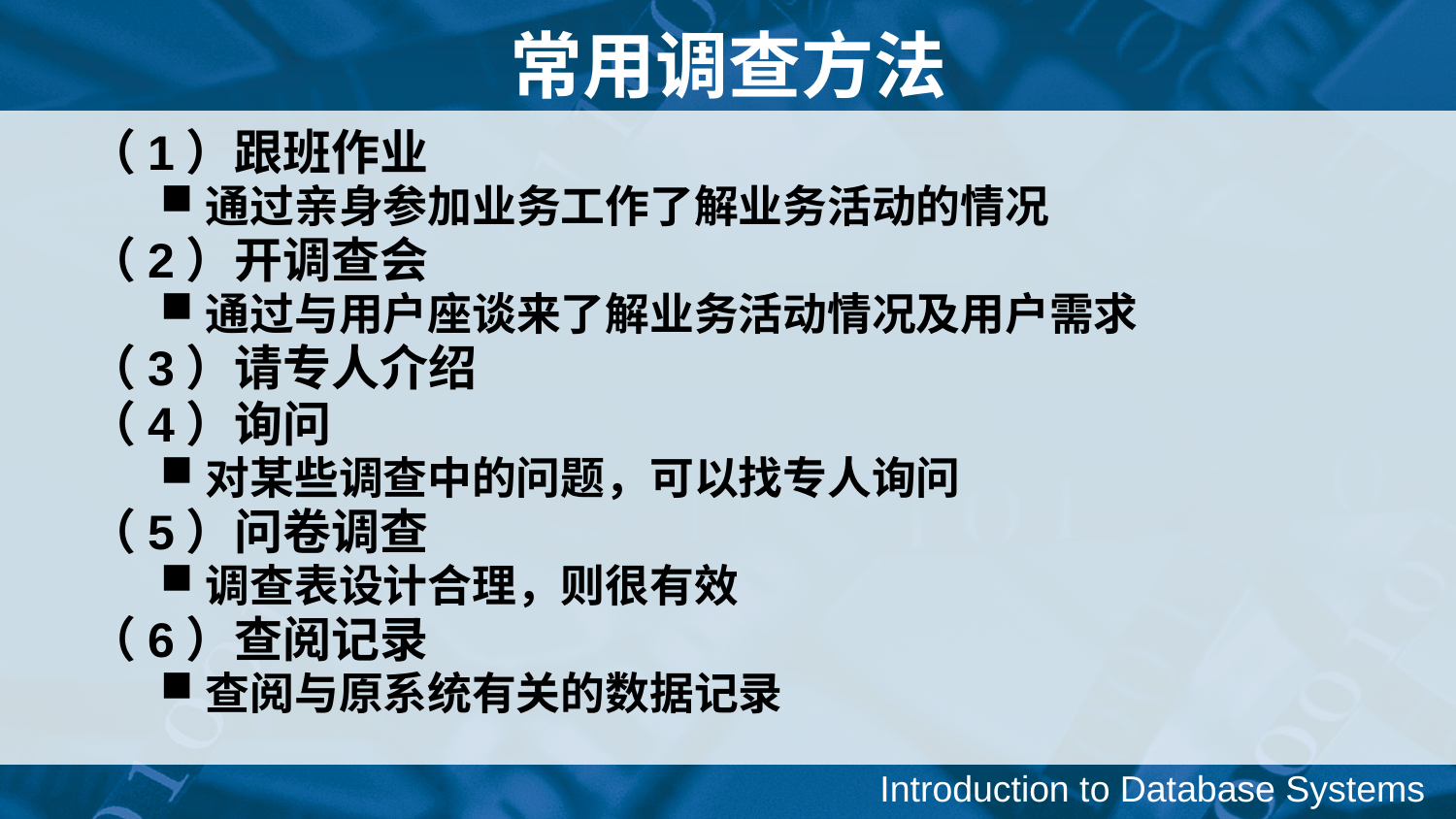

常用调查方法
（1）跟班作业
通过亲身参加业务工作了解业务活动的情况
（2）开调查会
通过与用户座谈来了解业务活动情况及用户需求
（3）请专人介绍
（4）询问
对某些调查中的问题，可以找专人询问
（5）问卷调查
调查表设计合理，则很有效
（6）查阅记录
查阅与原系统有关的数据记录